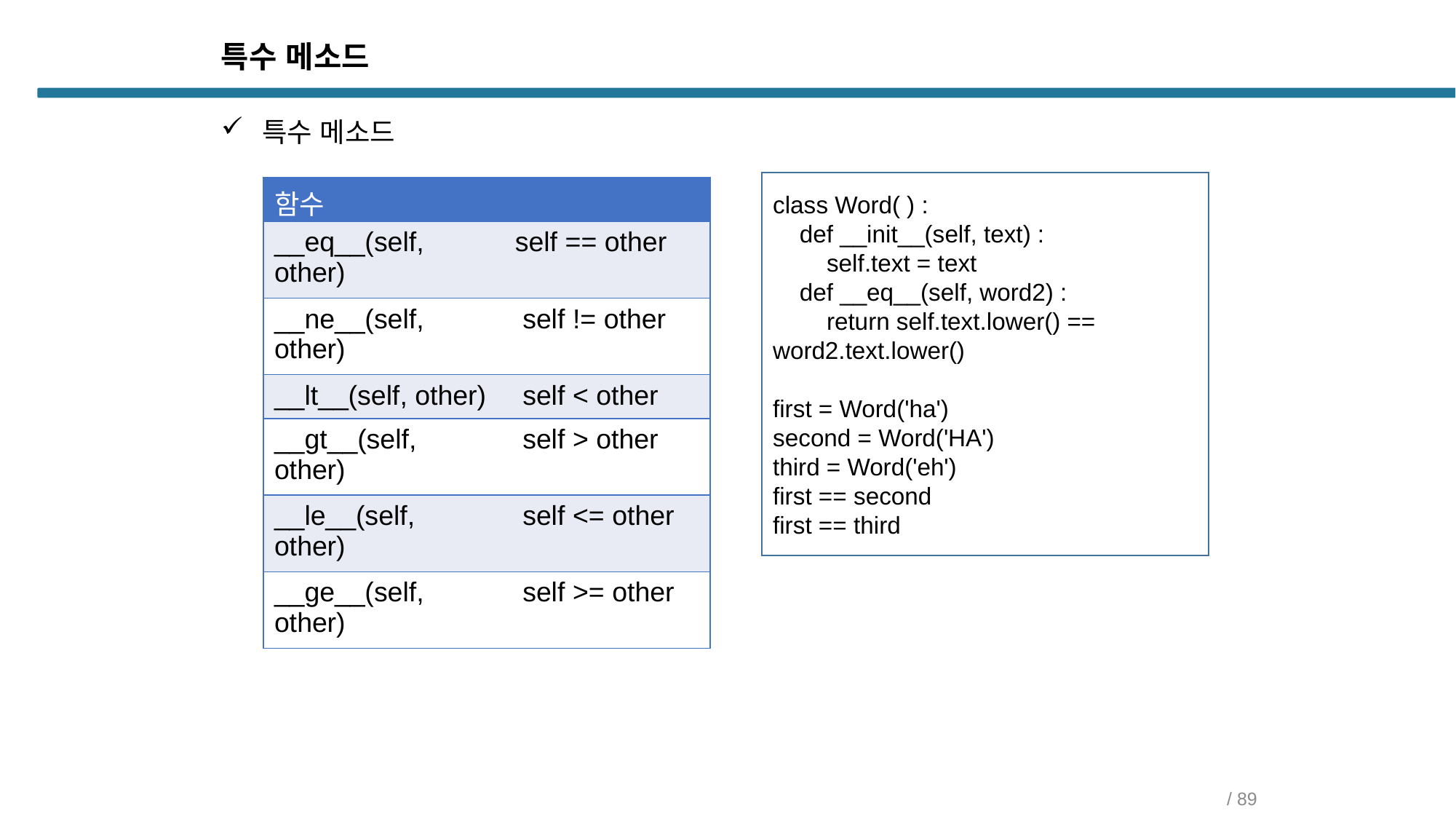

특수 메소드
특수 메소드
class Word( ) :
    def __init__(self, text) :
        self.text = text
    def __eq__(self, word2) :
        return self.text.lower() == word2.text.lower()

first = Word('ha')
second = Word('HA')
third = Word('eh')
first == second
first == third
| 함수 |  |
| --- | --- |
| \_\_eq\_\_(self, other) | self == other |
| \_\_ne\_\_(self, other) | self != other |
| \_\_lt\_\_(self, other) | self < other |
| \_\_gt\_\_(self, other) | self > other |
| \_\_le\_\_(self, other) | self <= other |
| \_\_ge\_\_(self, other) | self >= other |
/ 89